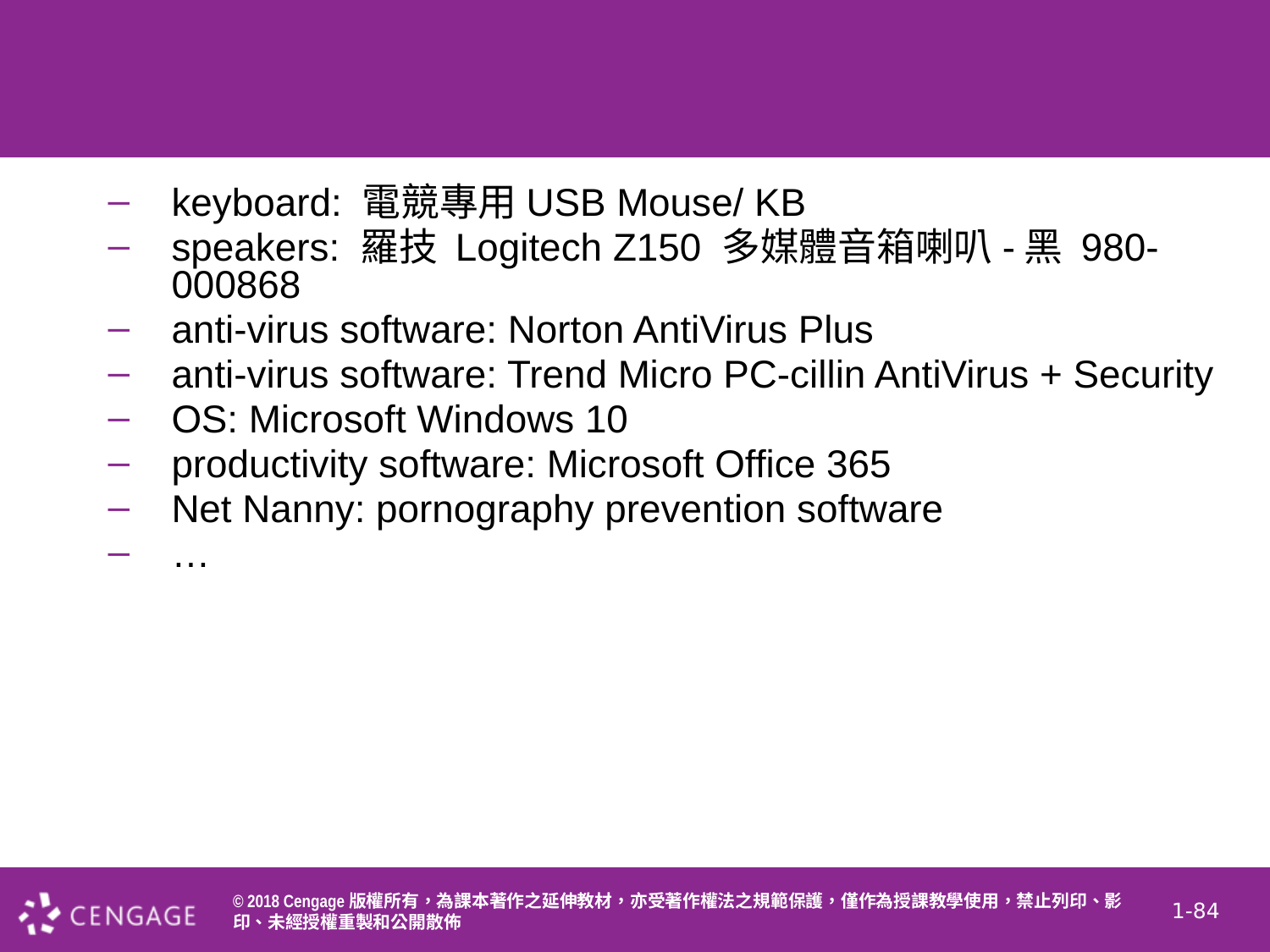

1A-84
#
keyboard: 電競專用USB Mouse/ KB
speakers: 羅技 Logitech Z150 多媒體音箱喇叭-黑 980-000868
anti-virus software: Norton AntiVirus Plus
anti-virus software: Trend Micro PC-cillin AntiVirus + Security
OS: Microsoft Windows 10
productivity software: Microsoft Office 365
Net Nanny: pornography prevention software
…